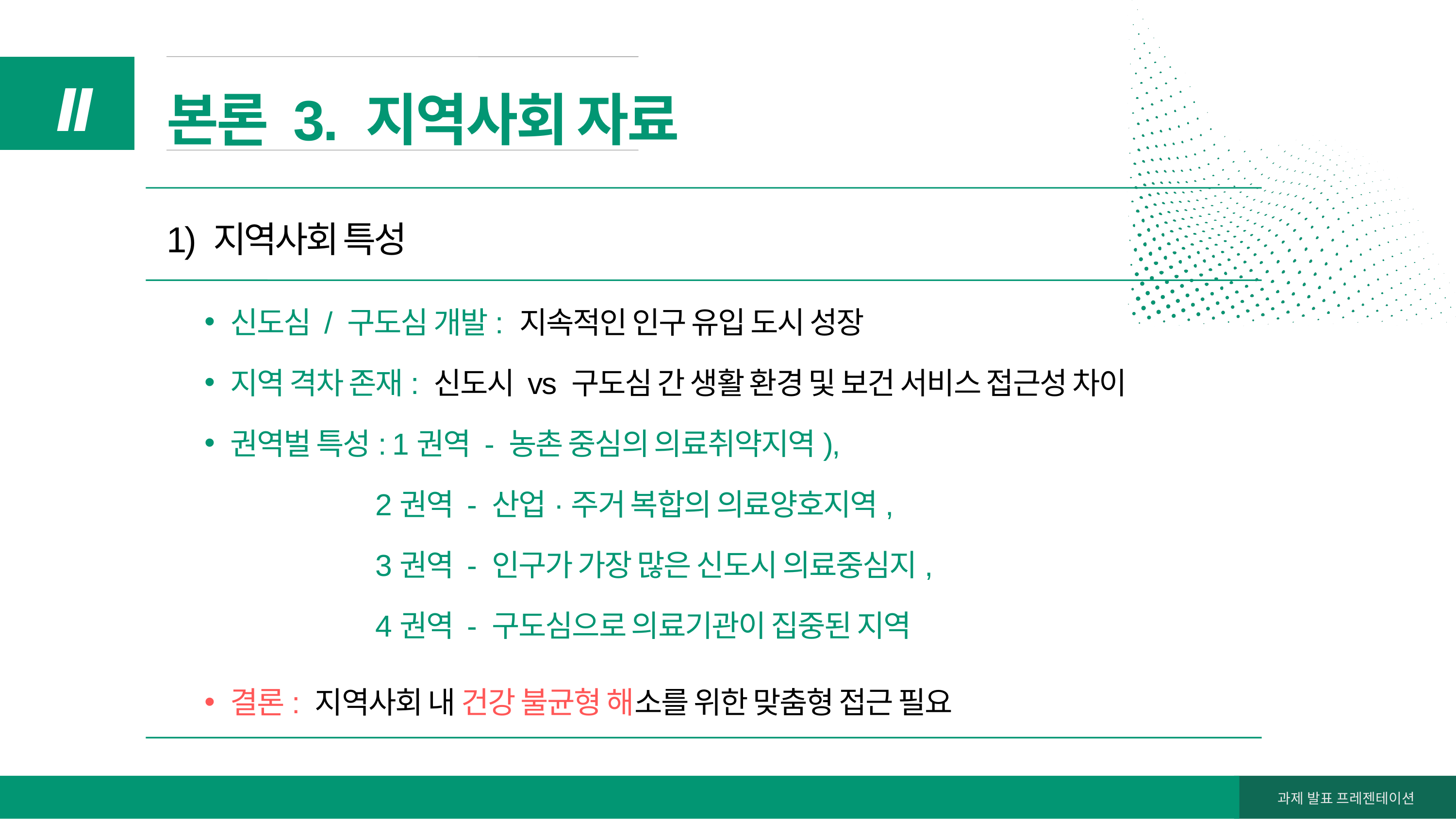

본론 3. 지역사회 자료
Ⅱ

1) 지역사회 특성
신도심 / 구도심 개발: 지속적인 인구 유입 도시 성장
지역 격차 존재: 신도시 vs 구도심 간 생활 환경 및 보건 서비스 접근성 차이
권역벌 특성: 1권역 - 농촌 중심의 의료취약지역),
                           2권역 - 산업·주거 복합의 의료양호지역,
                           3권역 - 인구가 가장 많은 신도시 의료중심지,
                           4권역 - 구도심으로 의료기관이 집중된 지역

결론: 지역사회 내 건강 불균형 해소를 위한 맞춤형 접근 필요

과제 발표 프레젠테이션